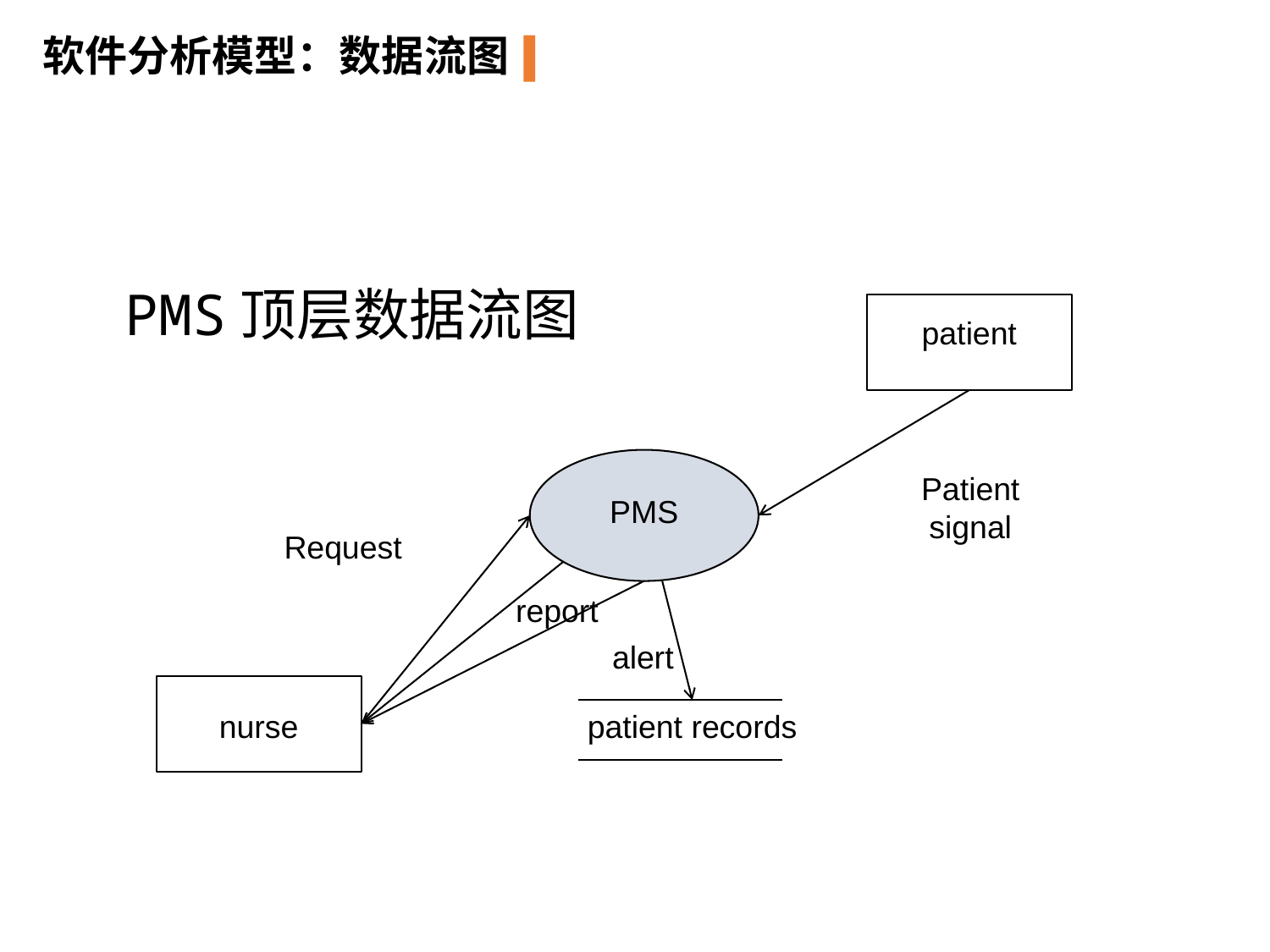

软件分析模型：数据流图

PMS顶层数据流图

patient

Patient signal
PMS
Request
report
alert

nurse
patient records